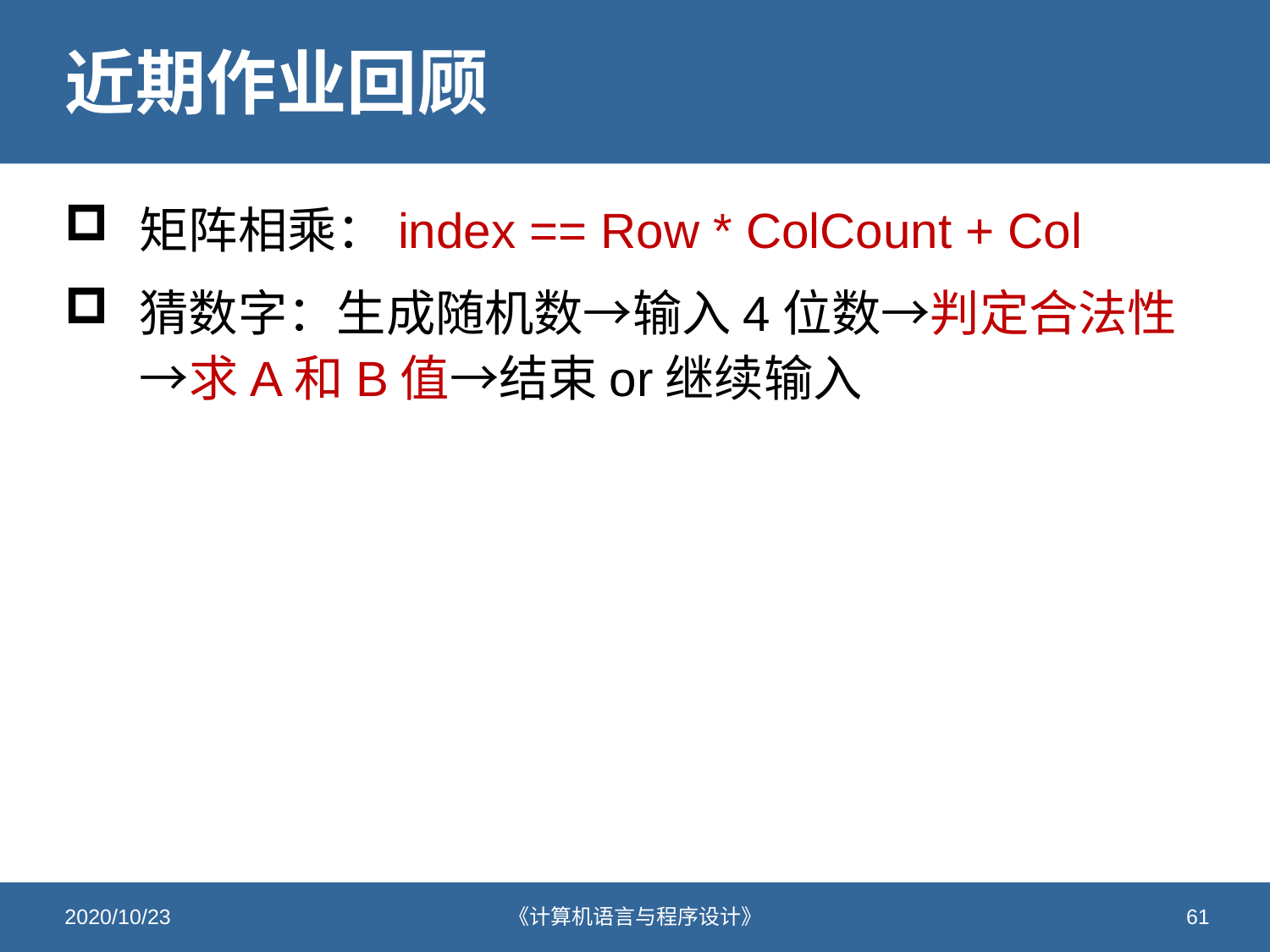

# 近期作业回顾
矩阵相乘：index == Row * ColCount + Col
猜数字：生成随机数→输入4位数→判定合法性→求A和B值→结束or继续输入
2020/10/23
《计算机语言与程序设计》
61